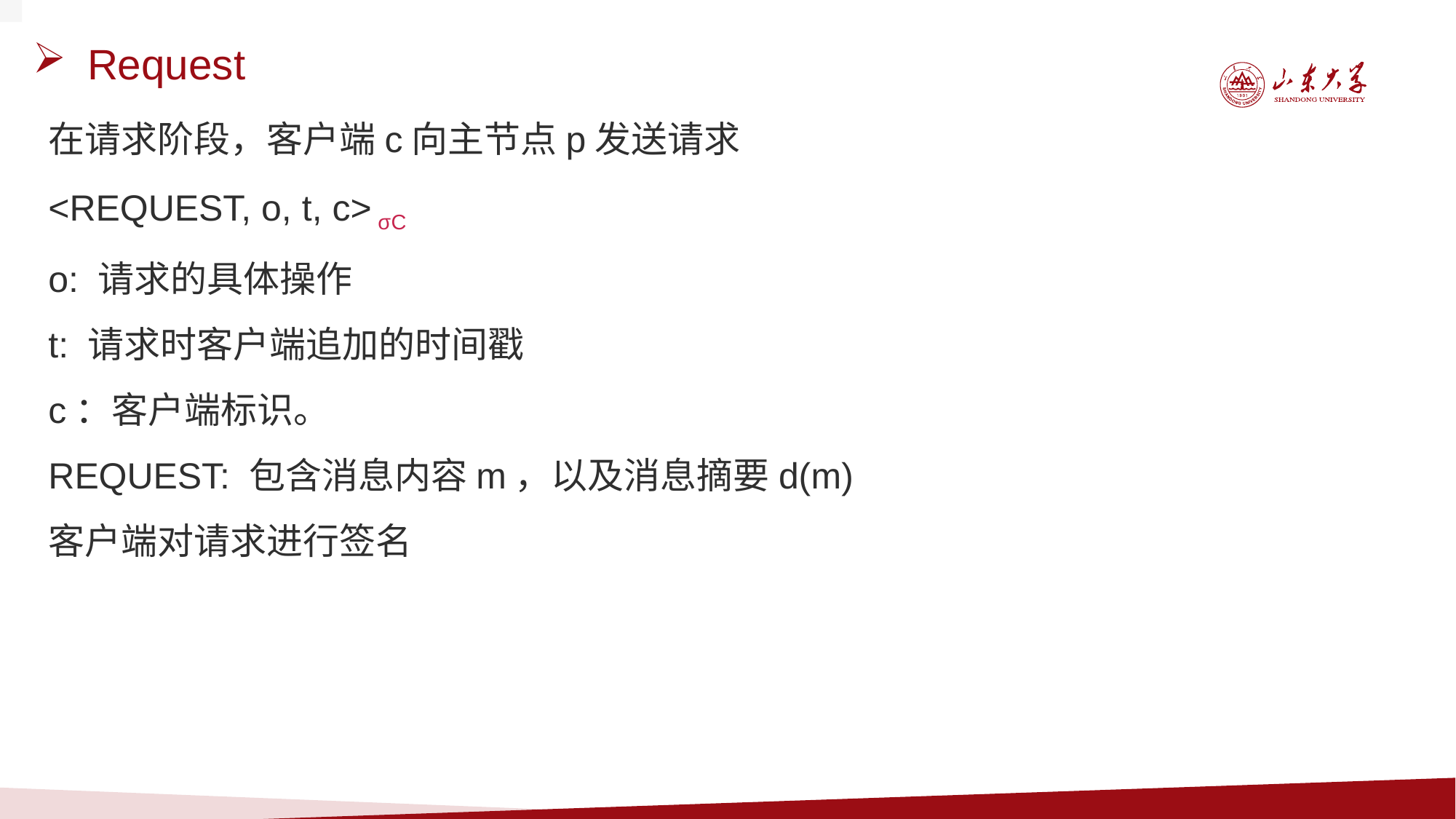

Request
在请求阶段，客户端c向主节点p发送请求
<REQUEST, o, t, c> σC
o: 请求的具体操作
t: 请求时客户端追加的时间戳
c：客户端标识。
REQUEST: 包含消息内容m，以及消息摘要d(m)
客户端对请求进行签名